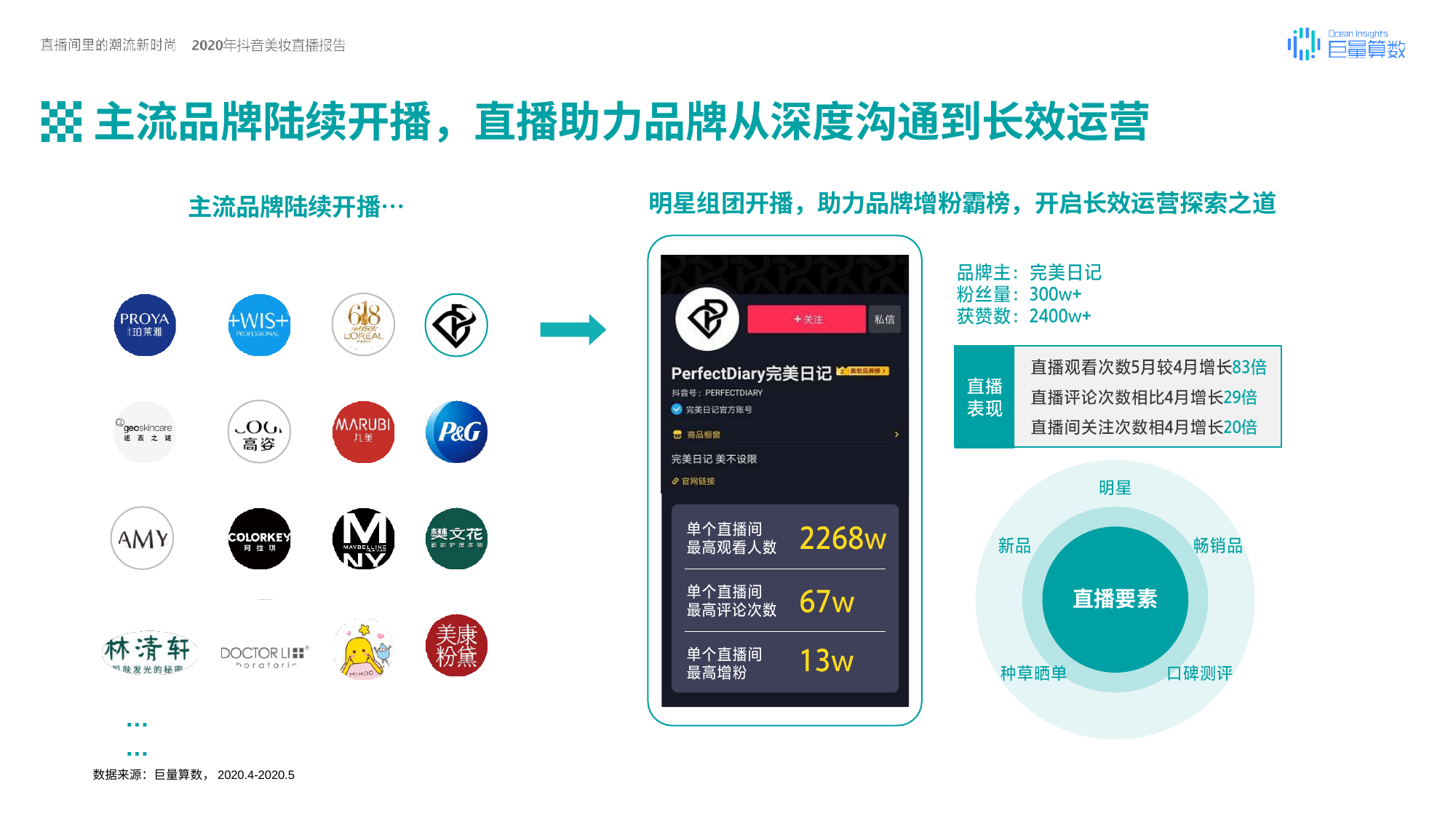

# 主流品牌陆续开播，直播助力品牌从深度沟通到长效运营

明星组团开播，助力品牌增粉霸榜，开启长效运营探索之道
主流品牌陆续开播…

直播要素

……
数据来源：巨量算数，2020.4-2020.5